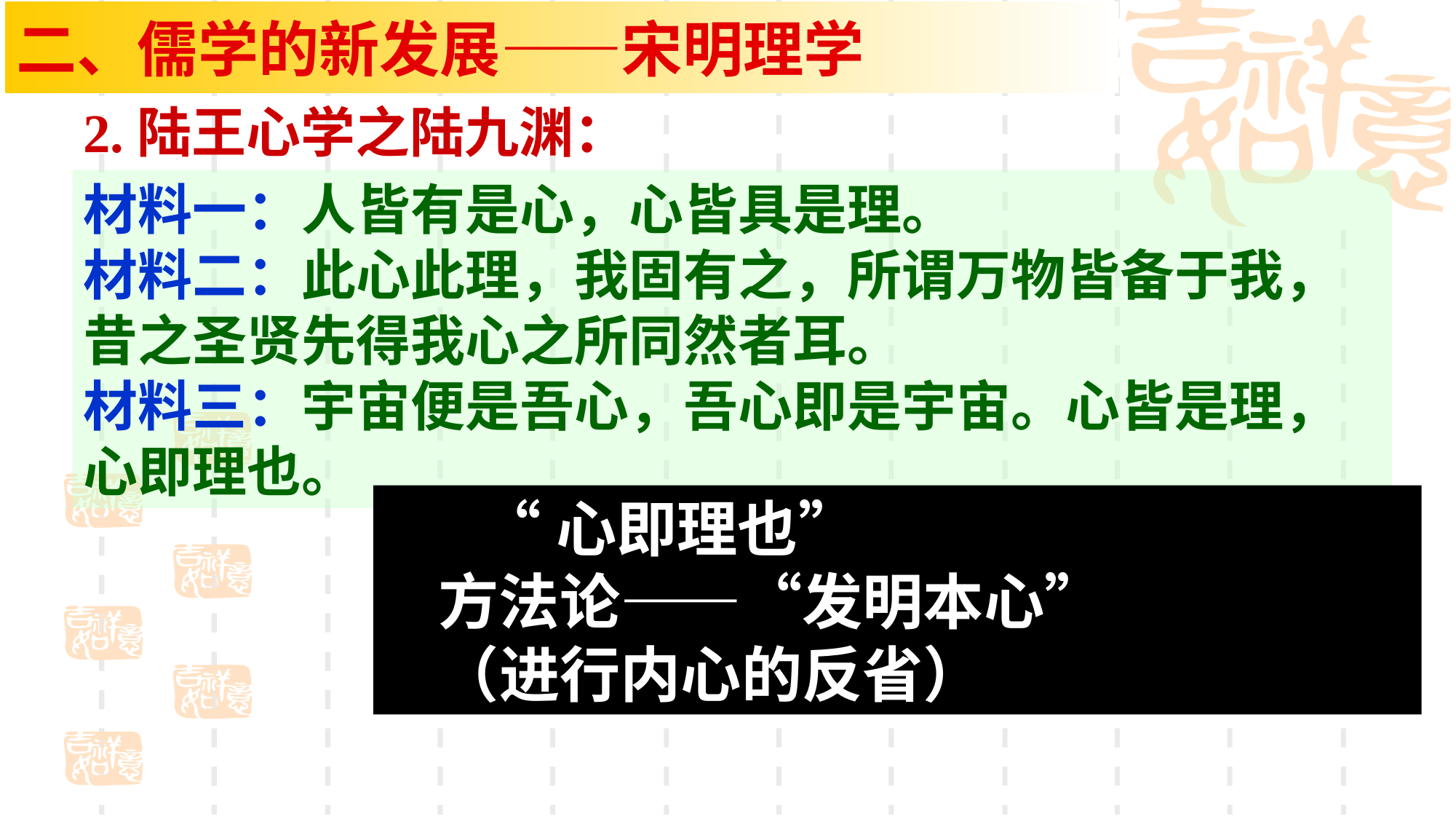

二、儒学的新发展——宋明理学
2.陆王心学之陆九渊：
材料一：人皆有是心，心皆具是理。
材料二：此心此理，我固有之，所谓万物皆备于我，昔之圣贤先得我心之所同然者耳。
材料三：宇宙便是吾心，吾心即是宇宙。心皆是理，心即理也。
       “心即理也”
方法论——“发明本心”
（进行内心的反省）